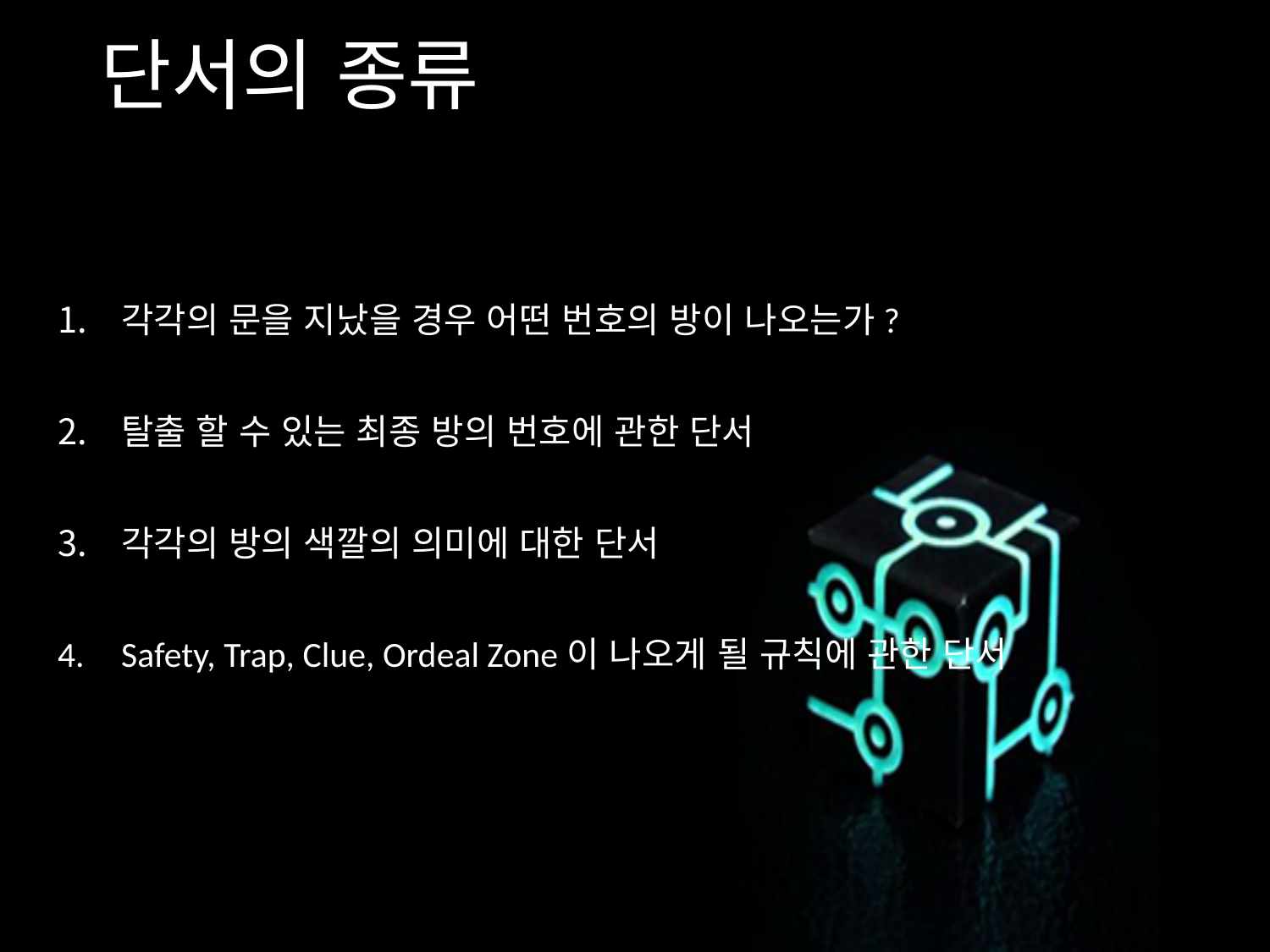

# 단서의 종류
각각의 문을 지났을 경우 어떤 번호의 방이 나오는가?

탈출 할 수 있는 최종 방의 번호에 관한 단서

각각의 방의 색깔의 의미에 대한 단서

Safety, Trap, Clue, Ordeal Zone이 나오게 될 규칙에 관한 단서